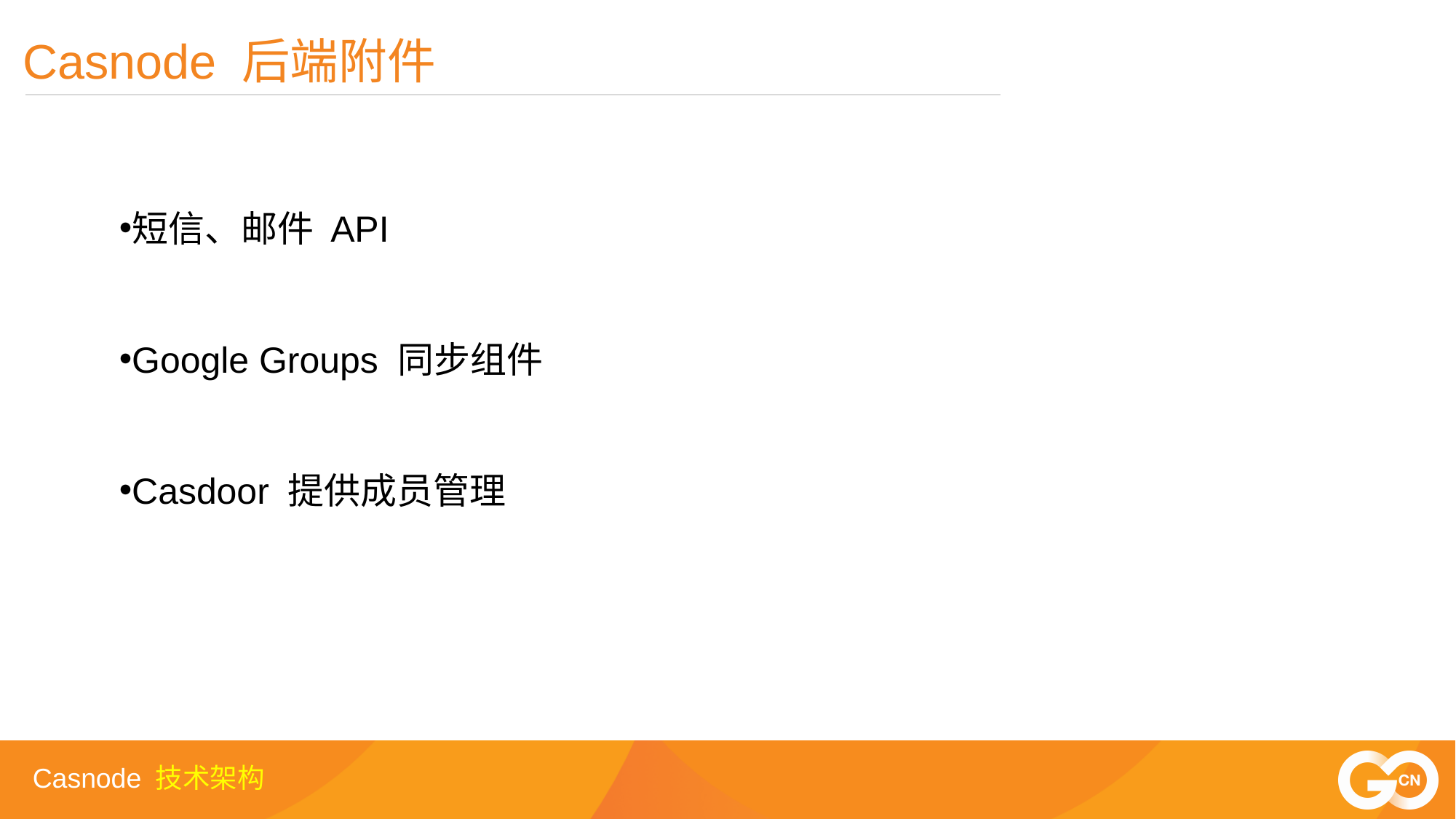

Casnode 后端附件
短信、邮件 API

Google Groups 同步组件

Casdoor 提供成员管理
Casnode 技术架构